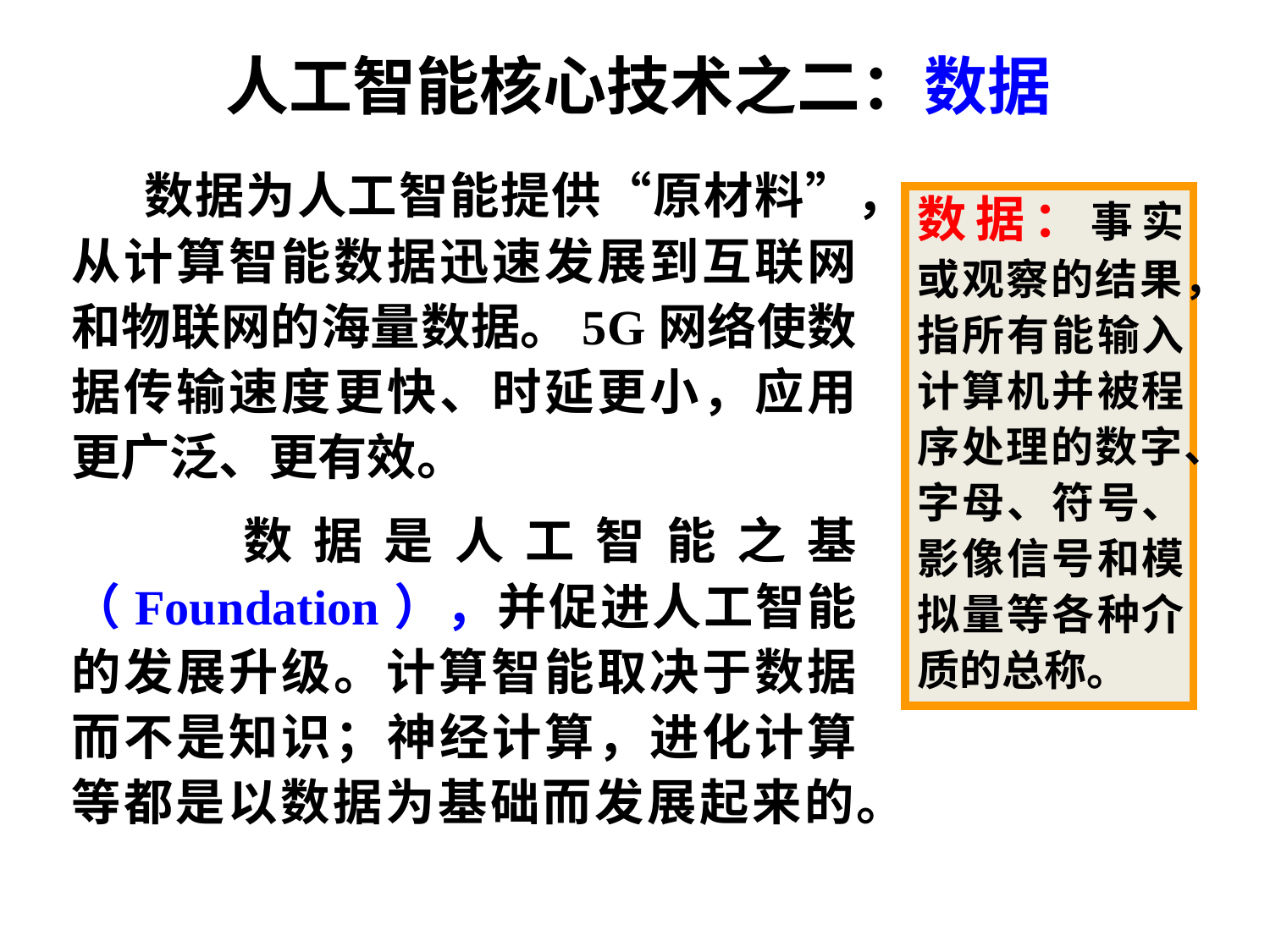

人工智能核心技术之二：数据
    数据为人工智能提供“原材料”，从计算智能数据迅速发展到互联网和物联网的海量数据。5G网络使数据传输速度更快、时延更小，应用更广泛、更有效。
    数据是人工智能之基（Foundation），并促进人工智能的发展升级。计算智能取决于数据而不是知识；神经计算，进化计算等都是以数据为基础而发展起来的。

数据：事实或观察的结果，指所有能输入计算机并被程序处理的数字、字母、符号、影像信号和模拟量等各种介质的总称。